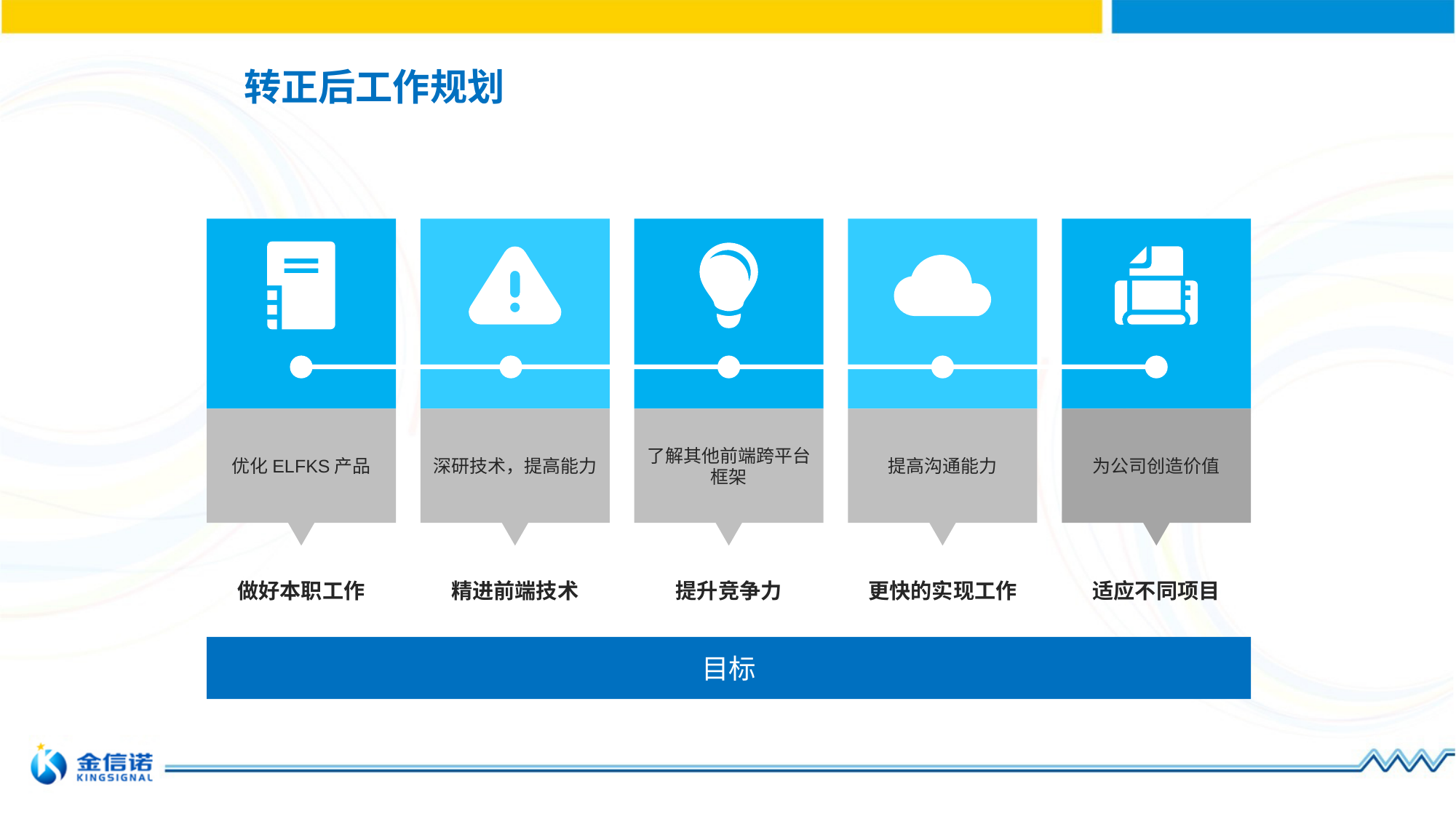

# 转正后工作规划

优化ELFKS产品
深研技术，提高能力
了解其他前端跨平台框架
提高沟通能力
为公司创造价值

做好本职工作
精进前端技术
提升竞争力
更快的实现工作
适应不同项目
目标